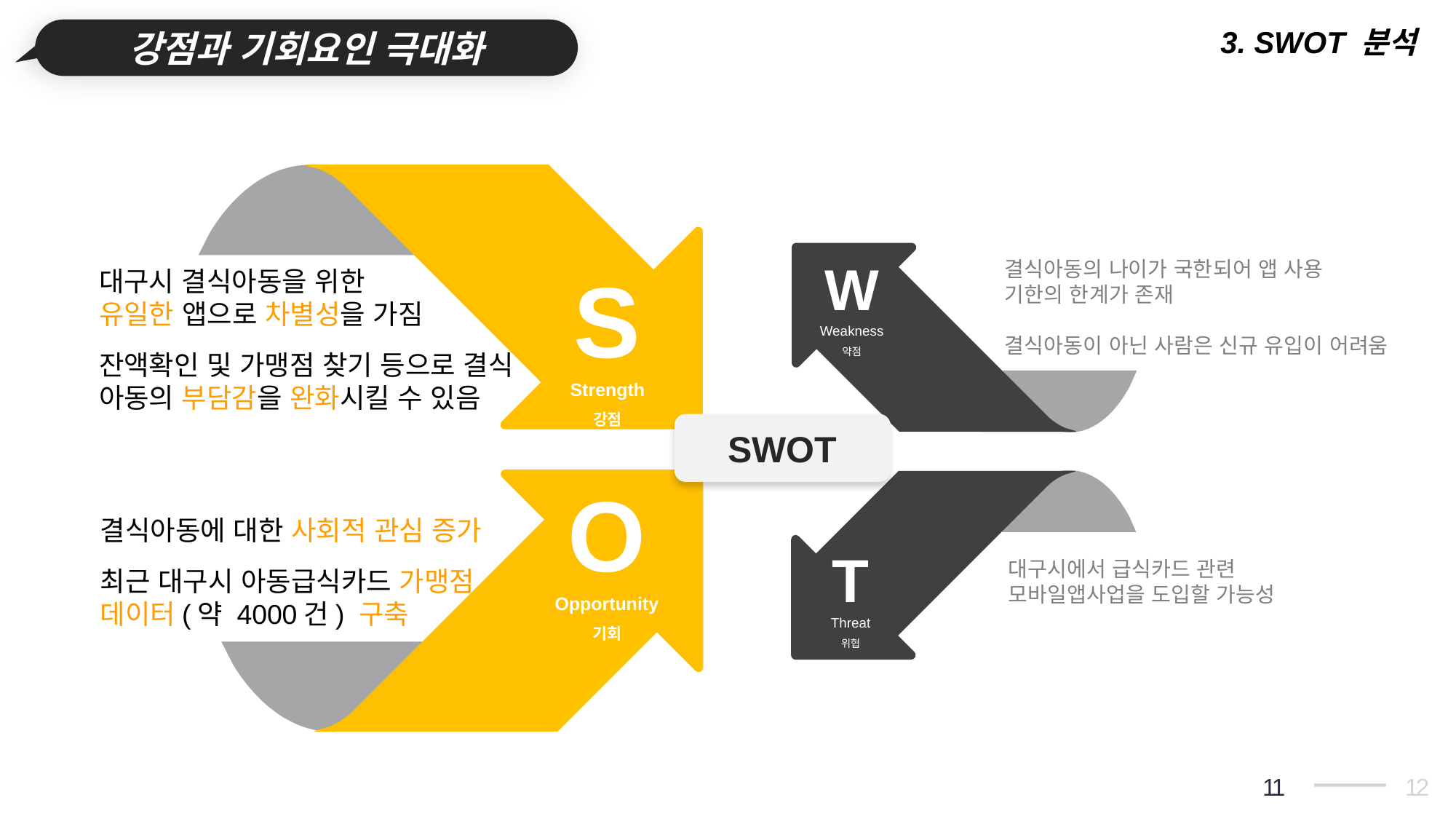

3. SWOT 분석
강점과 기회요인 극대화

W
Weakness
약점

결식아동의 나이가 국한되어 앱 사용
기한의 한계가 존재

결식아동이 아닌 사람은 신규 유입이 어려움
S
Strength
강점
대구시 결식아동을 위한
유일한 앱으로 차별성을 가짐

잔액확인 및 가맹점 찾기 등으로 결식
아동의 부담감을 완화시킬 수 있음
SWOT

O
Opportunity
기회

결식아동에 대한 사회적 관심 증가

최근 대구시 아동급식카드 가맹점
데이터(약 4000건) 구축
T
Threat
위협
대구시에서 급식카드 관련 모바일앱사업을 도입할 가능성

11
12